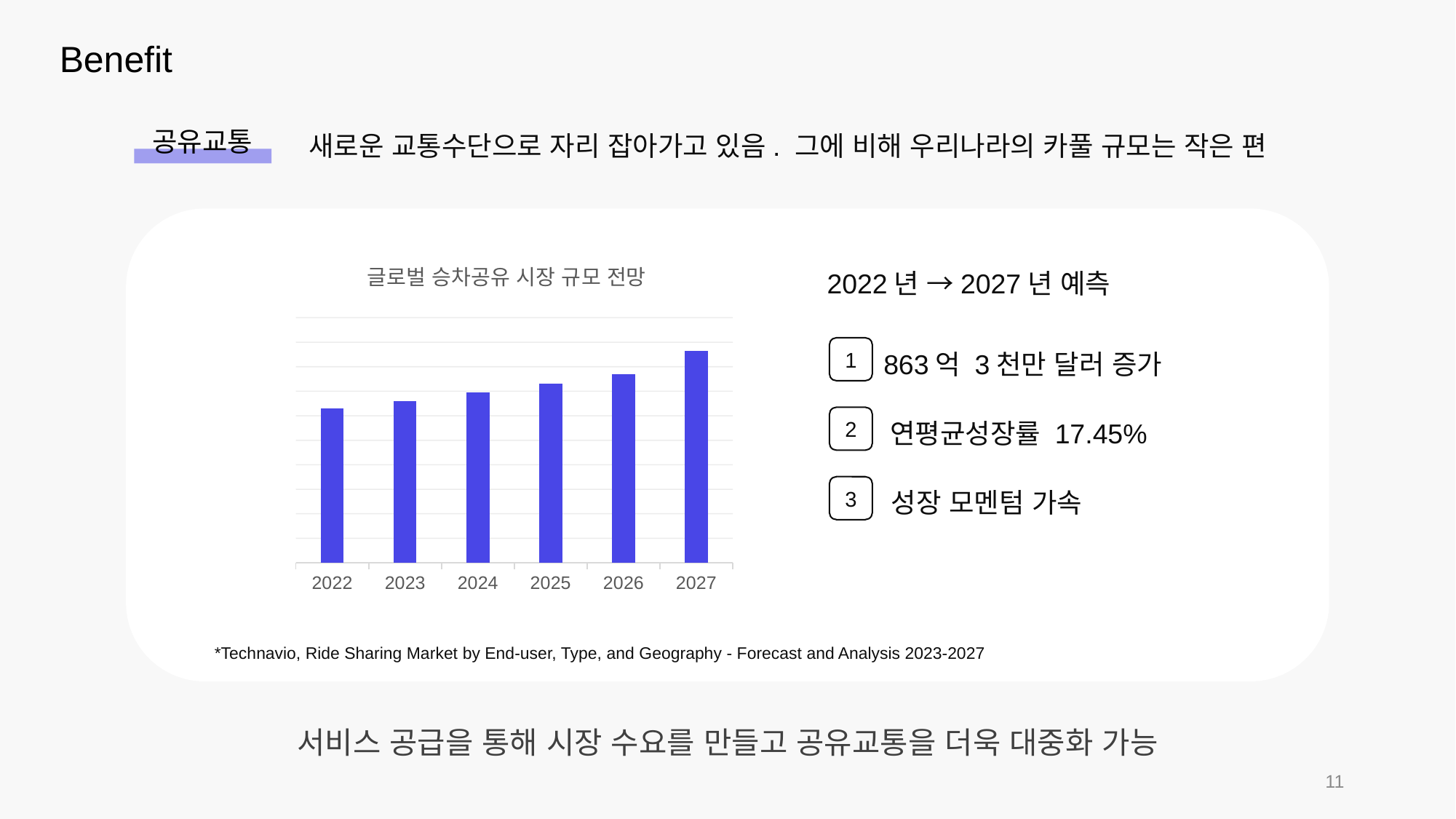

Benefit
새로운 교통수단으로 자리 잡아가고 있음. 그에 비해 우리나라의 카풀 규모는 작은 편
공유교통

글로벌 승차공유 시장 규모 전망

### Chart

| Category |  |
|---|---|
| 2022 | 630.0 |
| 2023 | 660.0 |
| 2024 | 695.0 |
| 2025 | 730.0 |
| 2026 | 770.0 |
| 2027 | 863.3 |
2022년 →2027년 예측
863억 3천만 달러 증가
1
연평균성장률 17.45%
2
성장 모멘텀 가속
3
*Technavio, Ride Sharing Market by End-user, Type, and Geography - Forecast and Analysis 2023-2027
서비스 공급을 통해 시장 수요를 만들고 공유교통을 더욱 대중화 가능
11